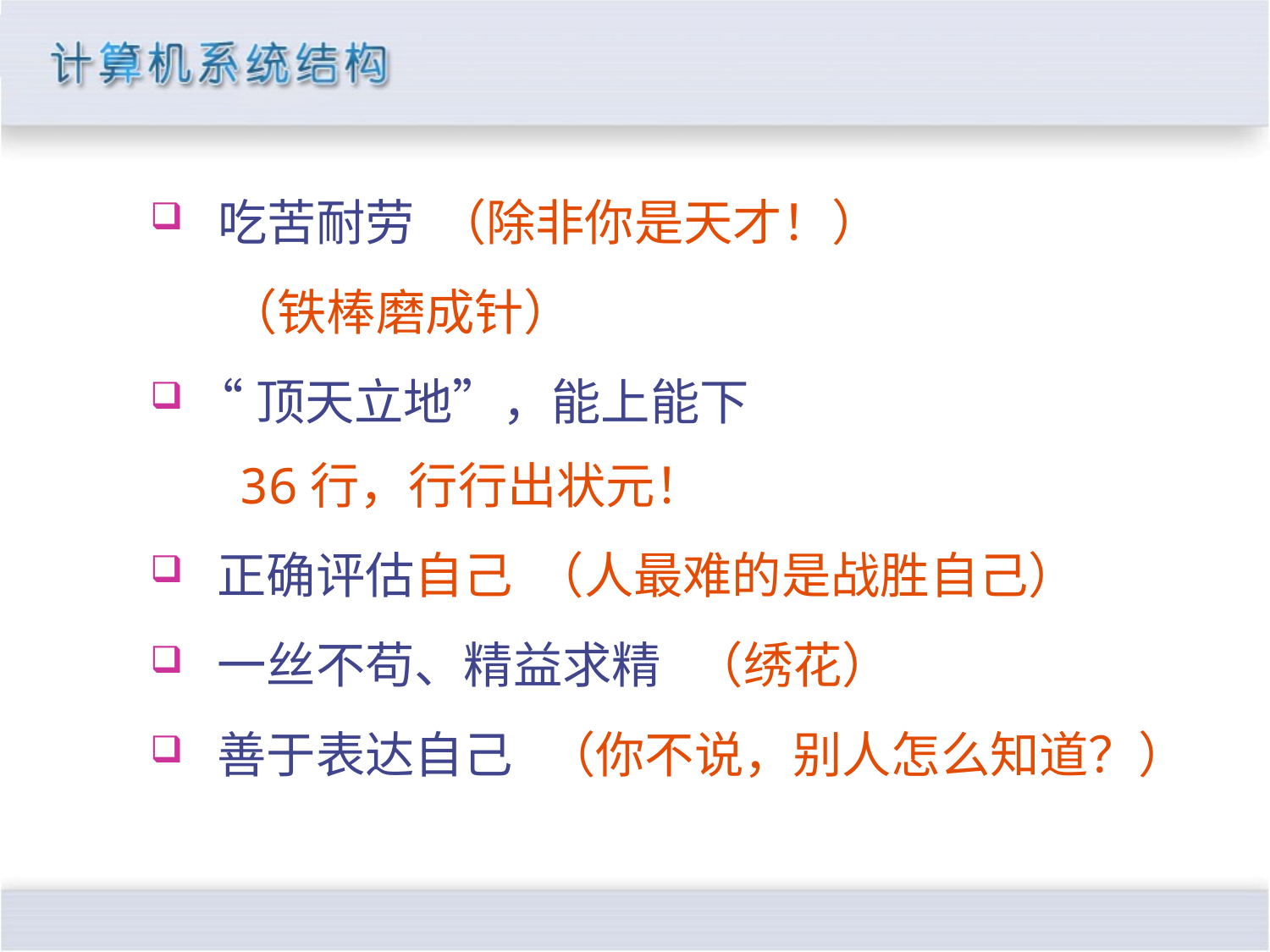

吃苦耐劳  （除非你是天才！）
      （铁棒磨成针）
 “顶天立地”，能上能下
   36行，行行出状元！
  正确评估自己  （人最难的是战胜自己）
  一丝不苟、精益求精   （绣花）
  善于表达自己   （你不说，别人怎么知道？）